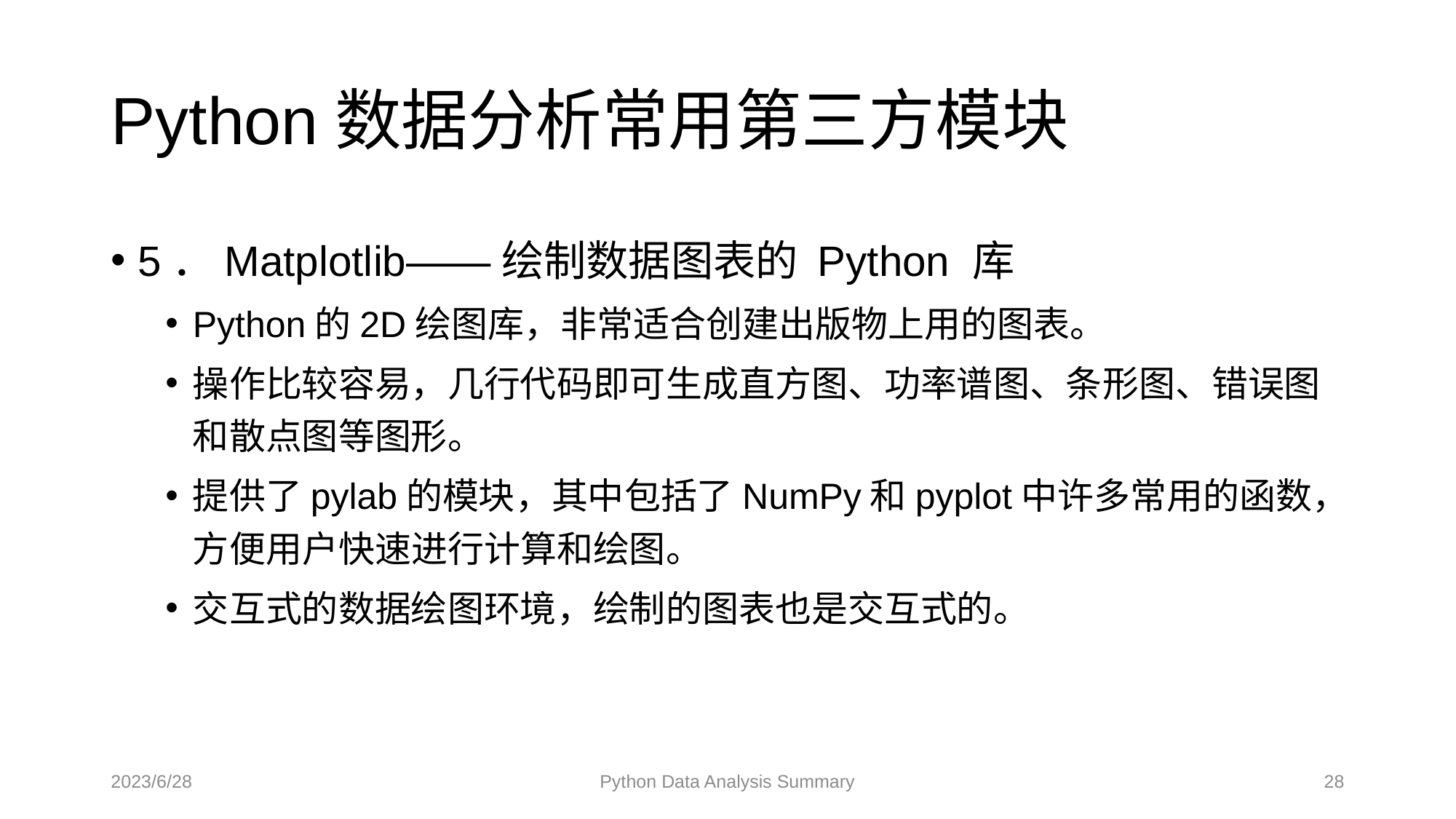

# Python数据分析常用第三方模块
5．Matplotlib——绘制数据图表的 Python 库
Python的2D绘图库，非常适合创建出版物上用的图表。
操作比较容易，几行代码即可生成直方图、功率谱图、条形图、错误图和散点图等图形。
提供了pylab的模块，其中包括了NumPy和pyplot中许多常用的函数，方便用户快速进行计算和绘图。
交互式的数据绘图环境，绘制的图表也是交互式的。
2023/6/28
Python Data Analysis Summary
28